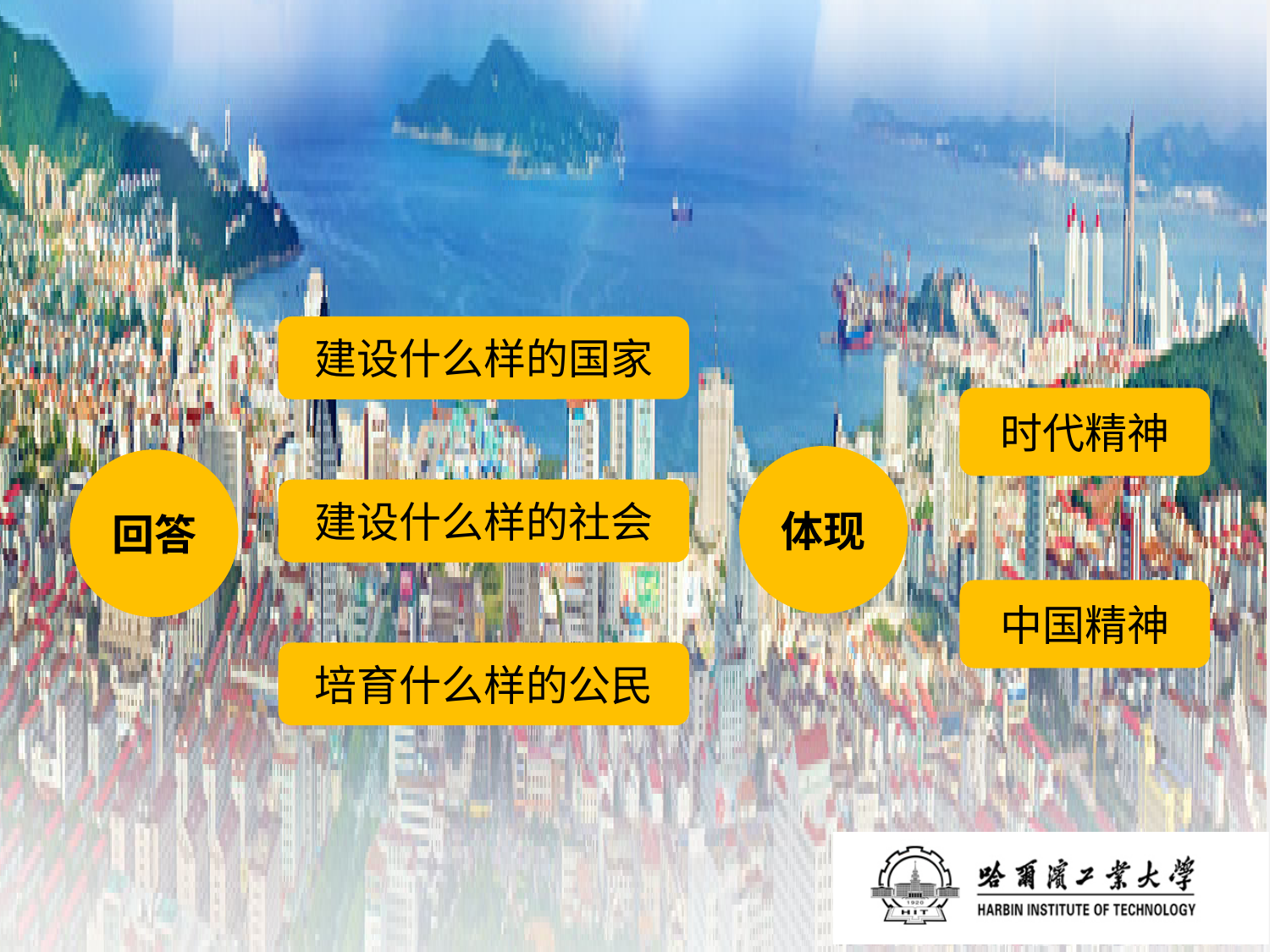

建设什么样的国家
时代精神
体现
回答
建设什么样的社会
中国精神
培育什么样的公民